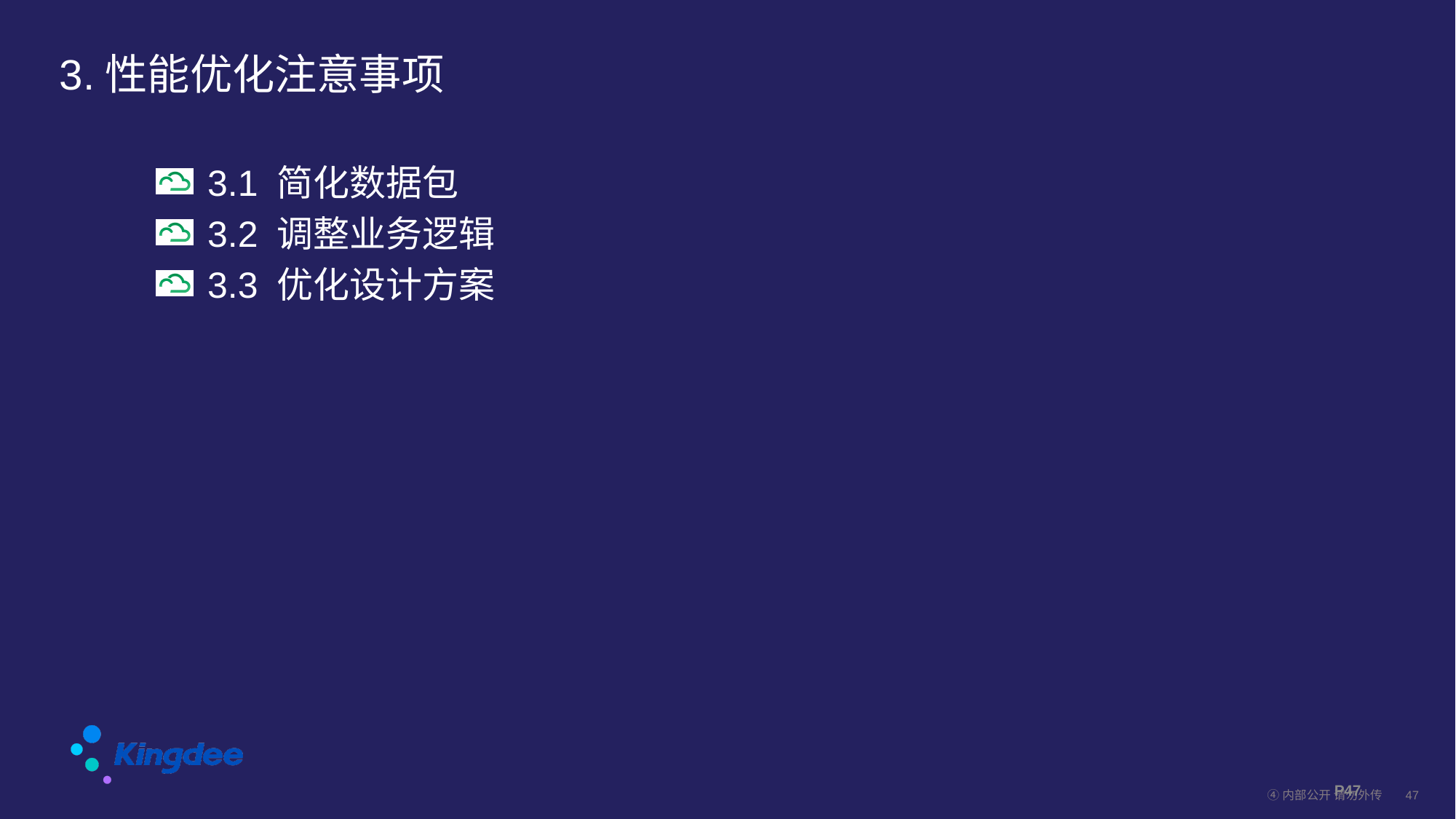

# 3.性能优化注意事项
 3.1 简化数据包
 3.2 调整业务逻辑
 3.3 优化设计方案